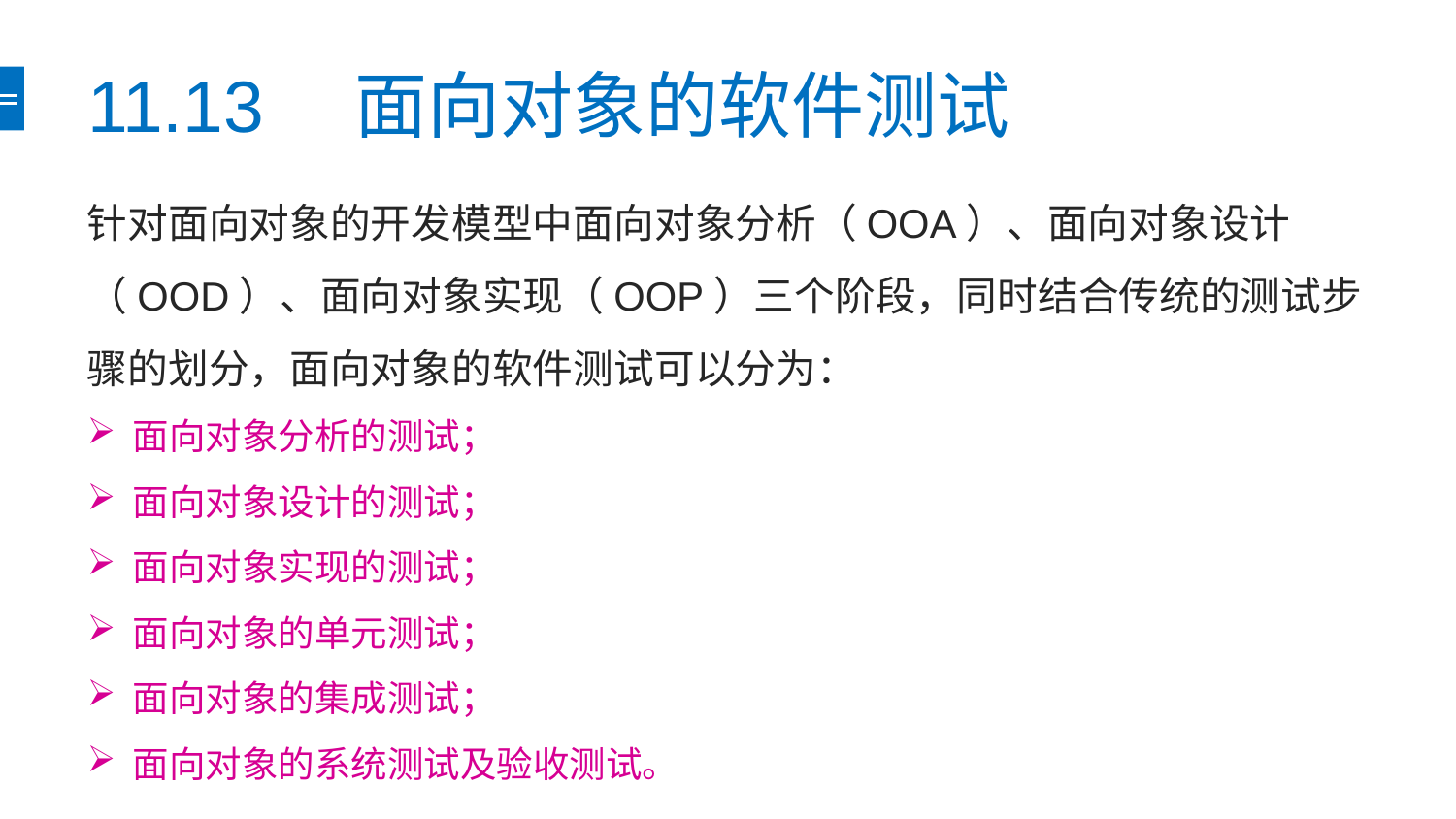

# 11.13　面向对象的软件测试
针对面向对象的开发模型中面向对象分析（OOA）、面向对象设计（OOD）、面向对象实现（OOP）三个阶段，同时结合传统的测试步骤的划分，面向对象的软件测试可以分为：
面向对象分析的测试；
面向对象设计的测试；
面向对象实现的测试；
面向对象的单元测试；
面向对象的集成测试；
面向对象的系统测试及验收测试。